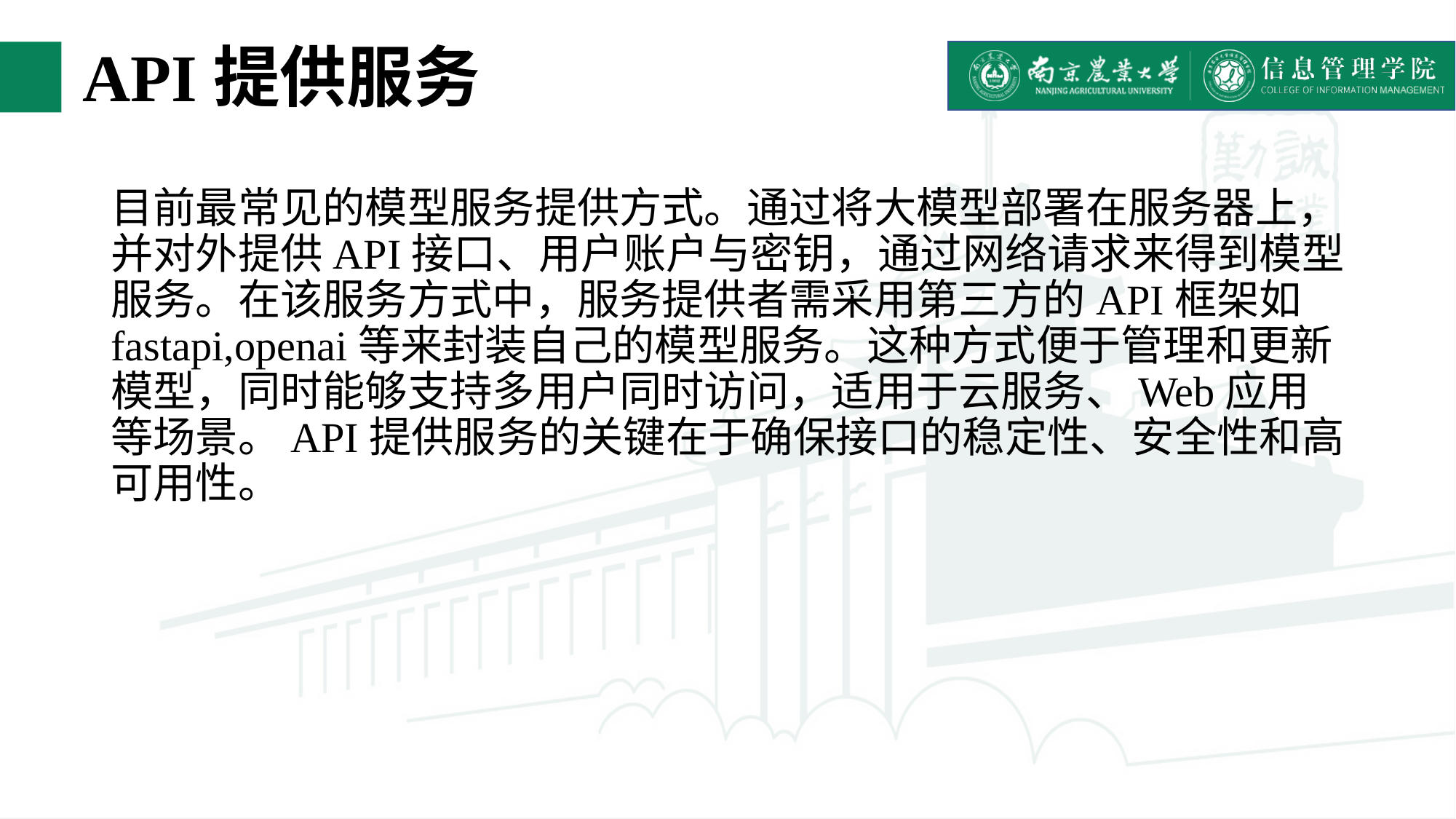

# API提供服务
目前最常见的模型服务提供方式。通过将大模型部署在服务器上，并对外提供API接口、用户账户与密钥，通过网络请求来得到模型服务。在该服务方式中，服务提供者需采用第三方的API框架如fastapi,openai等来封装自己的模型服务。这种方式便于管理和更新模型，同时能够支持多用户同时访问，适用于云服务、Web应用等场景。API提供服务的关键在于确保接口的稳定性、安全性和高可用性。